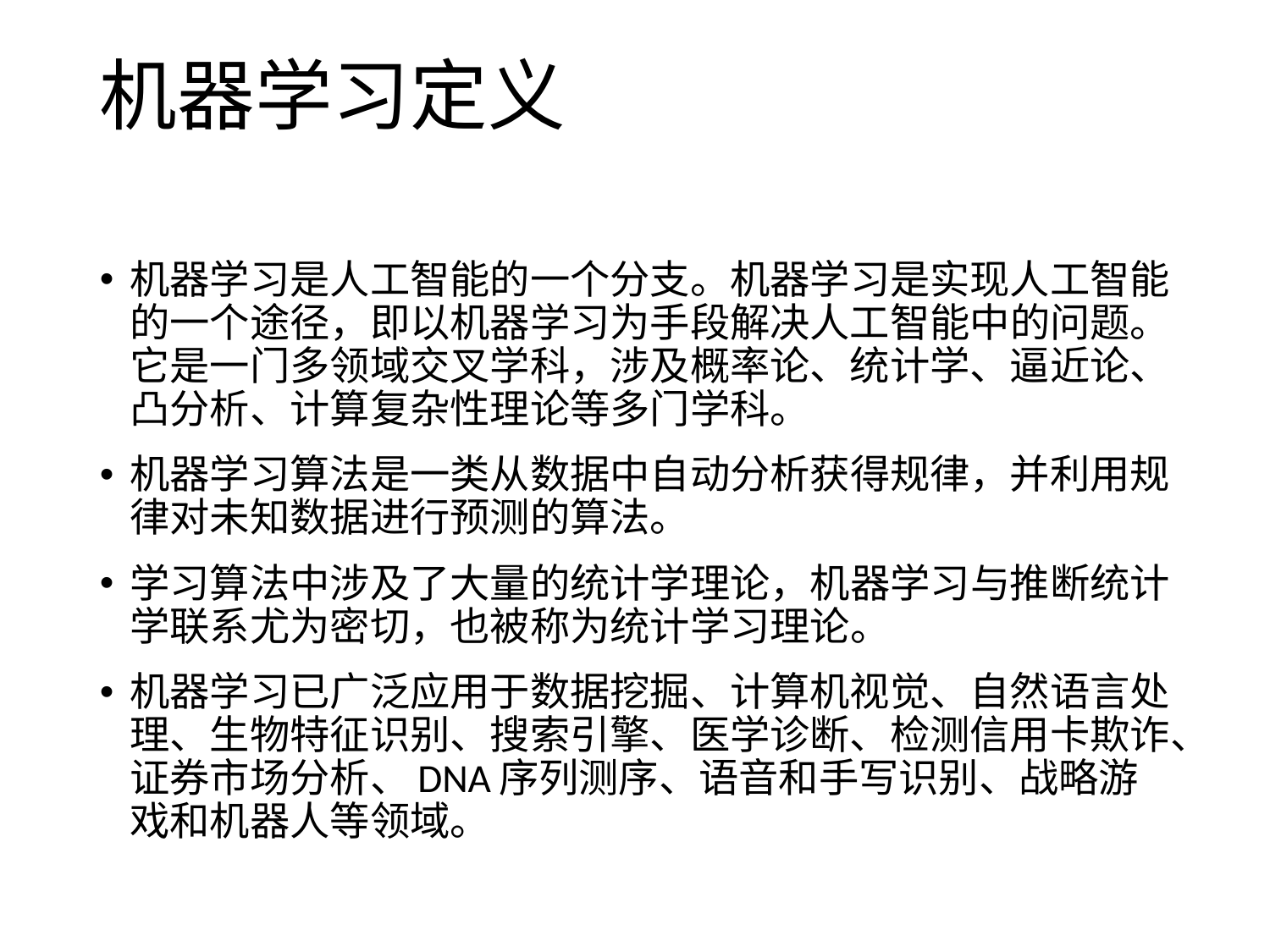

机器学习定义
机器学习是人工智能的一个分支。机器学习是实现人工智能的一个途径，即以机器学习为手段解决人工智能中的问题。它是一门多领域交叉学科，涉及概率论、统计学、逼近论、凸分析、计算复杂性理论等多门学科。
机器学习算法是一类从数据中自动分析获得规律，并利用规律对未知数据进行预测的算法。
学习算法中涉及了大量的统计学理论，机器学习与推断统计学联系尤为密切，也被称为统计学习理论。
机器学习已广泛应用于数据挖掘、计算机视觉、自然语言处理、生物特征识别、搜索引擎、医学诊断、检测信用卡欺诈、证券市场分析、DNA序列测序、语音和手写识别、战略游戏和机器人等领域。